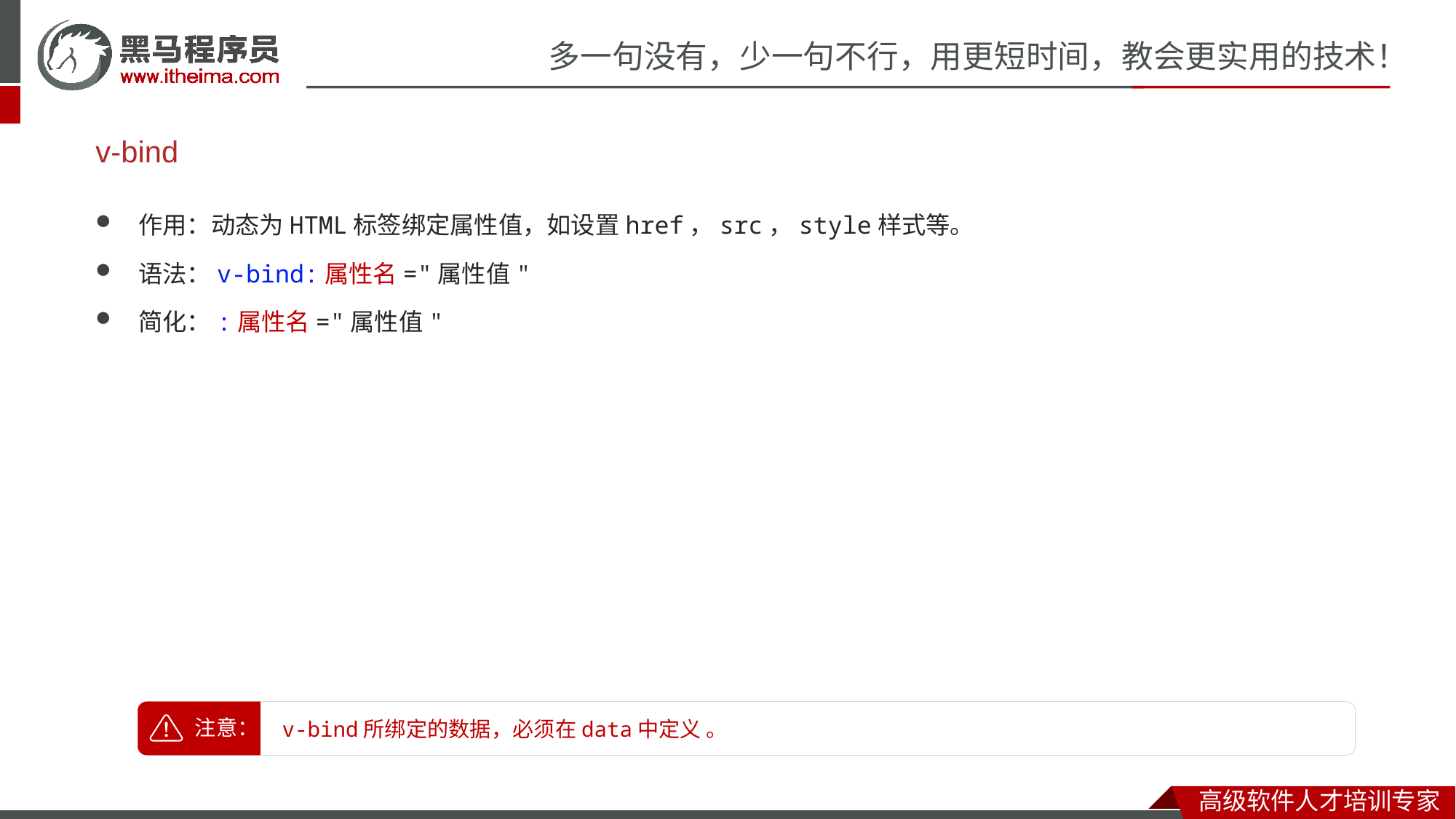

# v-bind
作用：动态为HTML标签绑定属性值，如设置href，src，style样式等。
语法：v-bind:属性名="属性值"
简化：:属性名="属性值"

v-bind所绑定的数据，必须在data中定义 。
注意：